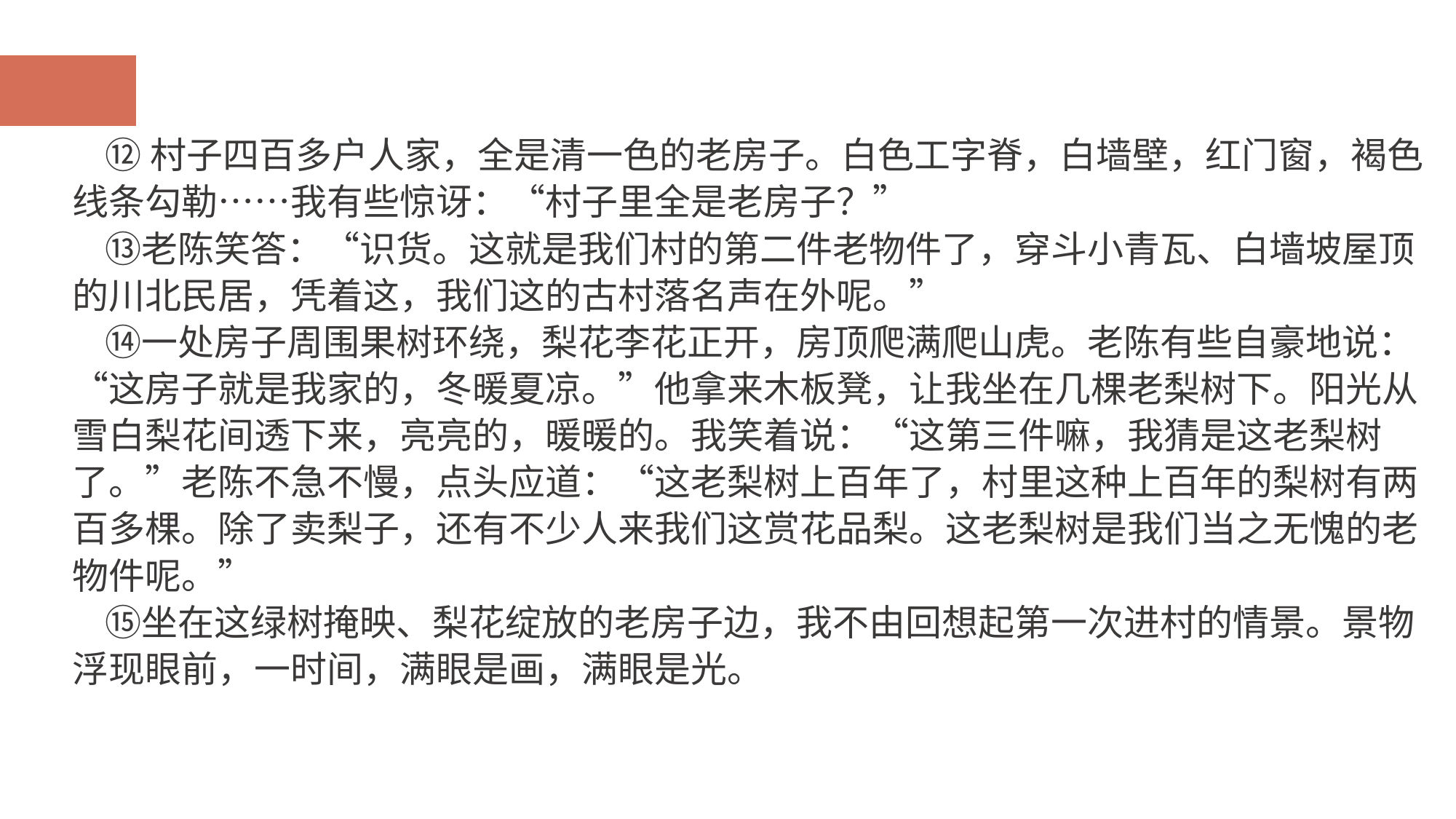

# ⑫村子四百多户人家，全是清一色的老房子。白色工字脊，白墙壁，红门窗，褐色线条勾勒……我有些惊讶：“村子里全是老房子？” ⑬老陈笑答：“识货。这就是我们村的第二件老物件了，穿斗小青瓦、白墙坡屋顶的川北民居，凭着这，我们这的古村落名声在外呢。” ⑭一处房子周围果树环绕，梨花李花正开，房顶爬满爬山虎。老陈有些自豪地说：“这房子就是我家的，冬暖夏凉。”他拿来木板凳，让我坐在几棵老梨树下。阳光从雪白梨花间透下来，亮亮的，暖暖的。我笑着说：“这第三件嘛，我猜是这老梨树了。”老陈不急不慢，点头应道：“这老梨树上百年了，村里这种上百年的梨树有两百多棵。除了卖梨子，还有不少人来我们这赏花品梨。这老梨树是我们当之无愧的老物件呢。” ⑮坐在这绿树掩映、梨花绽放的老房子边，我不由回想起第一次进村的情景。景物浮现眼前，一时间，满眼是画，满眼是光。